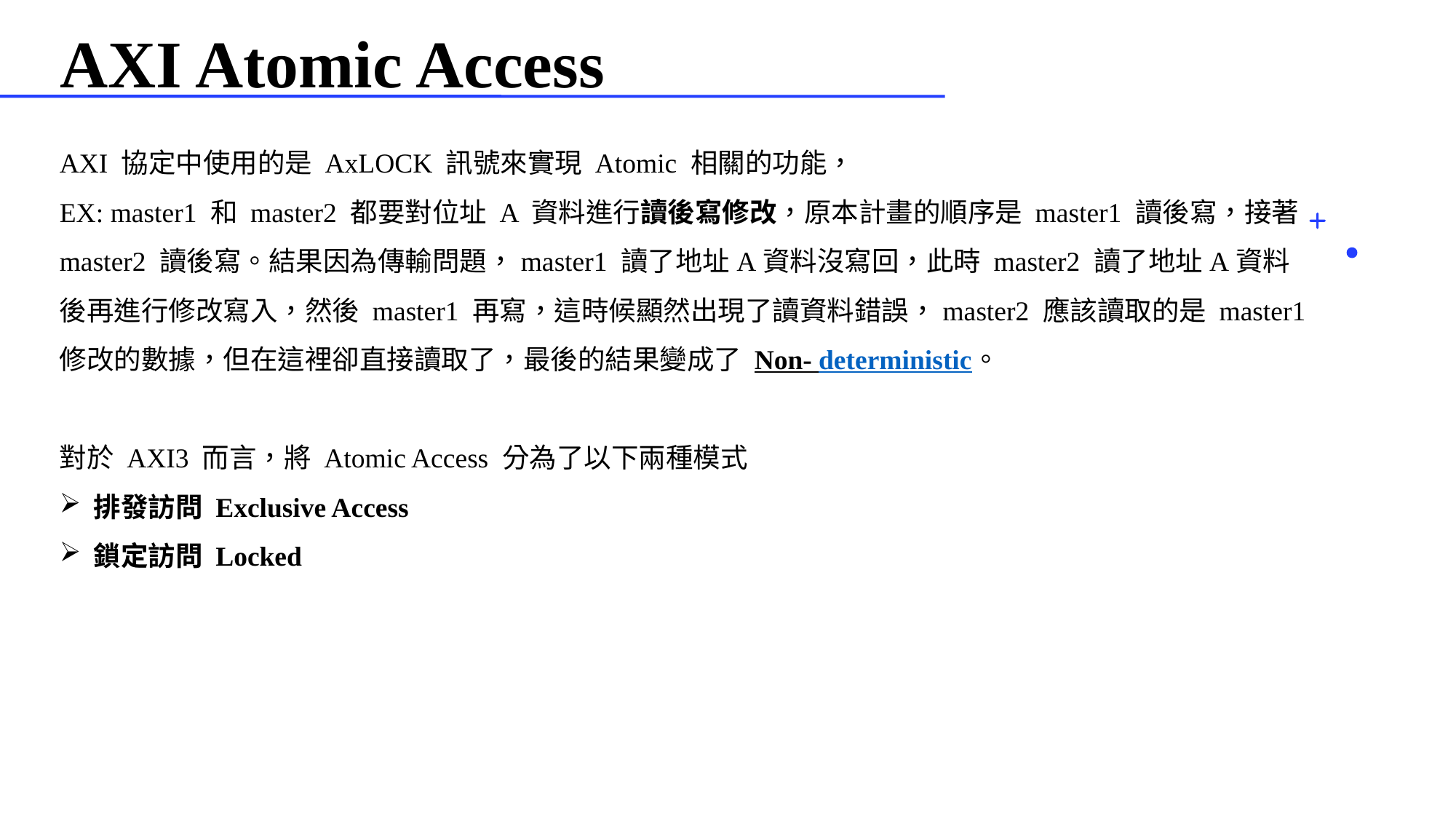

# AXI Atomic Access
AXI 協定中使用的是 AxLOCK 訊號來實現 Atomic 相關的功能，
EX: master1 和 master2 都要對位址 A 資料進行讀後寫修改，原本計畫的順序是 master1 讀後寫，接著 master2 讀後寫。結果因為傳輸問題，master1 讀了地址A資料沒寫回，此時 master2 讀了地址A資料後再進行修改寫入，然後 master1 再寫，這時候顯然出現了讀資料錯誤，master2 應該讀取的是 master1 修改的數據，但在這裡卻直接讀取了，最後的結果變成了 Non- deterministic。

對於 AXI3 而言，將 Atomic Access 分為了以下兩種模式
排發訪問 Exclusive Access
鎖定訪問 Locked